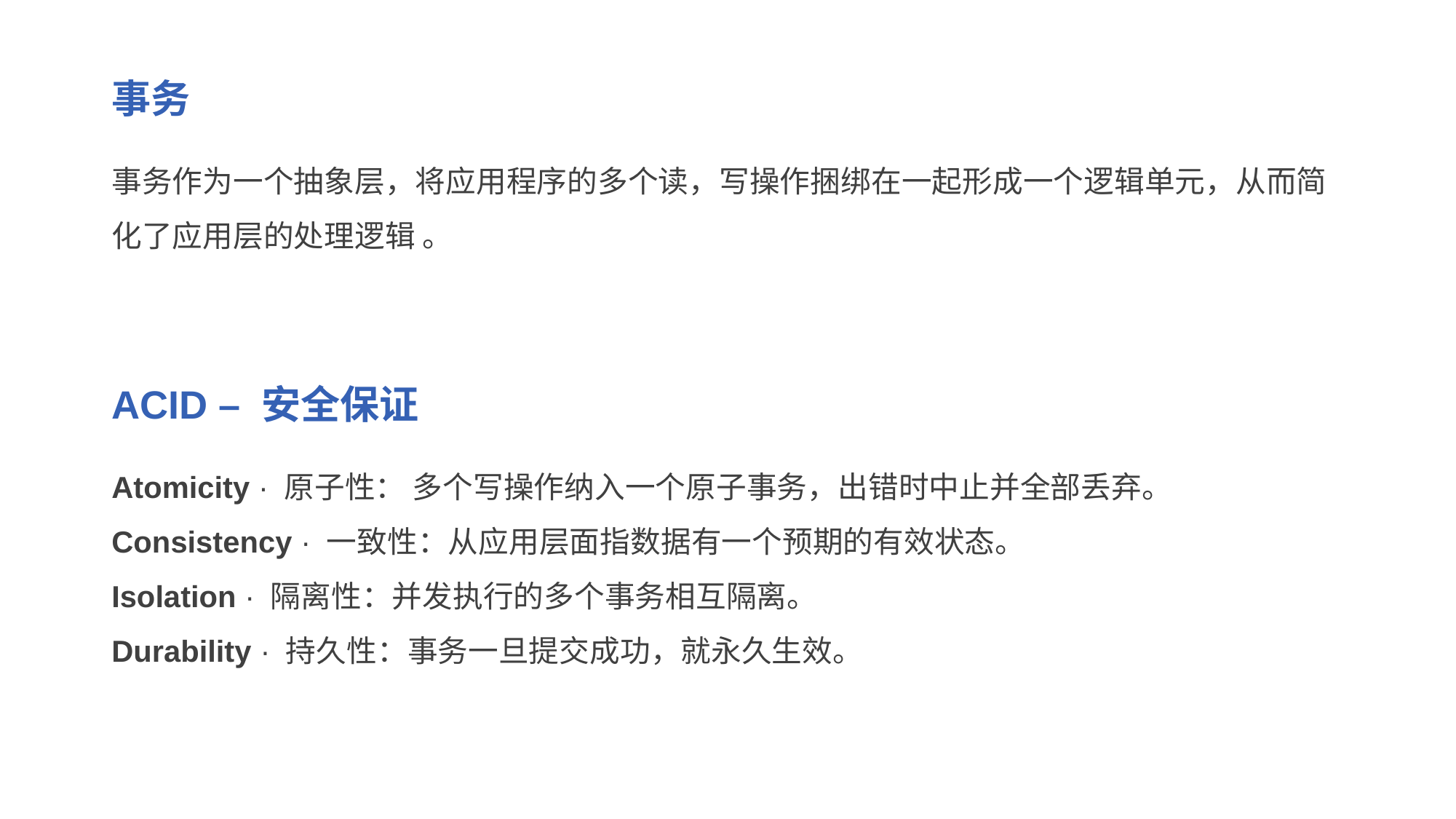

事务
事务作为一个抽象层，将应用程序的多个读，写操作捆绑在一起形成一个逻辑单元，从而简化了应用层的处理逻辑 。
ACID – 安全保证
Atomicity · 原子性： 多个写操作纳入一个原子事务，出错时中止并全部丢弃。
Consistency · 一致性：从应用层面指数据有一个预期的有效状态。
Isolation · 隔离性：并发执行的多个事务相互隔离。
Durability · 持久性：事务一旦提交成功，就永久生效。